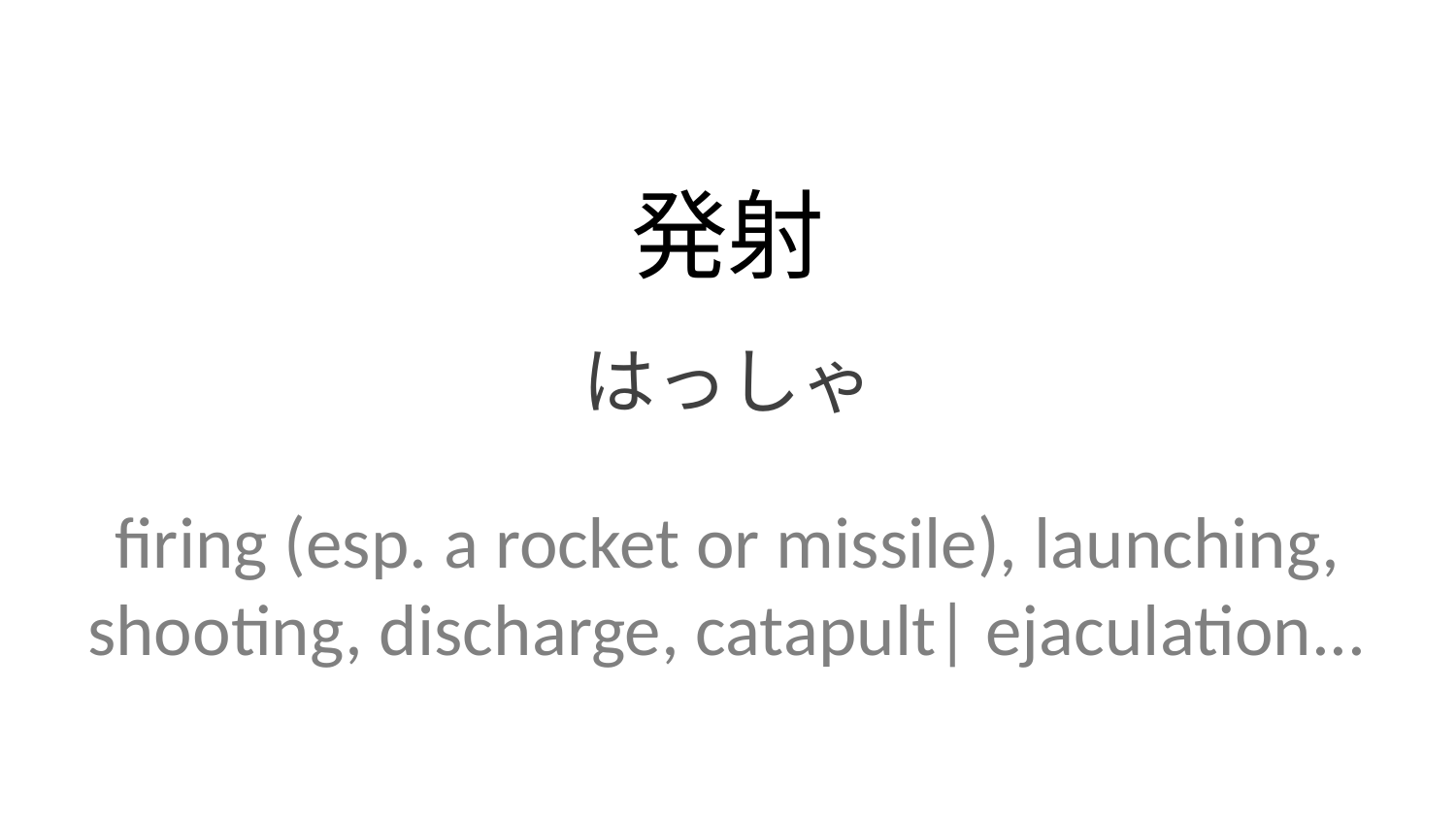

発射

はっしゃ
firing (esp. a rocket or missile), launching, shooting, discharge, catapult| ejaculation...